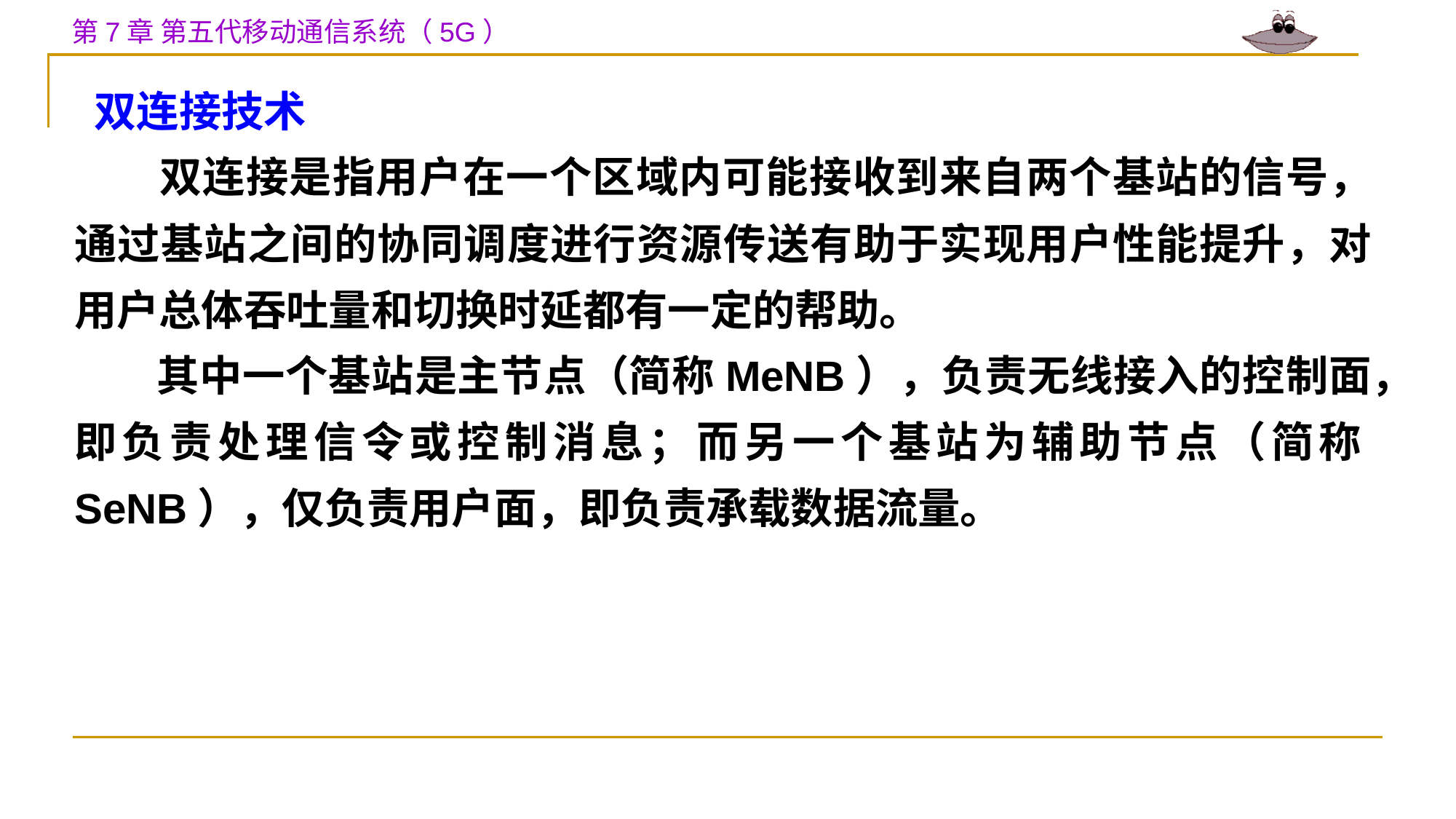

双连接技术
       双连接是指用户在一个区域内可能接收到来自两个基站的信号，通过基站之间的协同调度进行资源传送有助于实现用户性能提升，对用户总体吞吐量和切换时延都有一定的帮助。
       其中一个基站是主节点（简称MeNB），负责无线接入的控制面，即负责处理信令或控制消息；而另一个基站为辅助节点（简称SeNB），仅负责用户面，即负责承载数据流量。